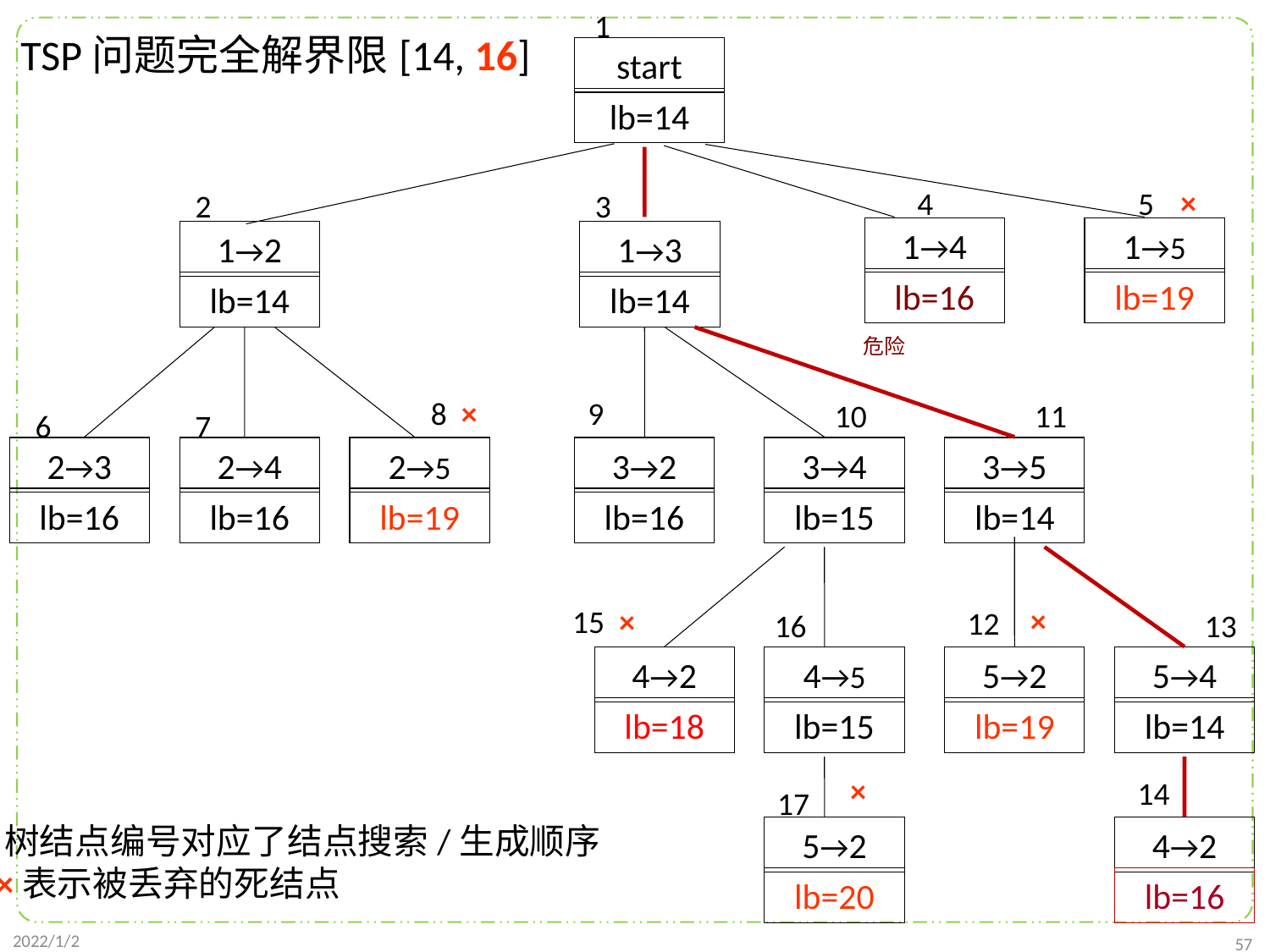

1
start
lb=14

×
4
5
2
3
1→4
lb=16
1→5
lb=19
1→2
lb=14
1→3
lb=14

8  ×
9
10
11
6
7
2→3
lb=16
2→4
lb=16
2→5
lb=19
3→2
lb=16
3→4
lb=15
3→5
lb=14

×
15  ×
12
16
13
4→2
lb=18
4→5
lb=15
5→2
lb=19
5→4
lb=14

×
14
17
5→2
lb=20
4→2
lb=16
TSP问题完全解界限[14, 16]
危险
1. 树结点编号对应了结点搜索/生成顺序
2. ×表示被丢弃的死结点

2022/1/2
57